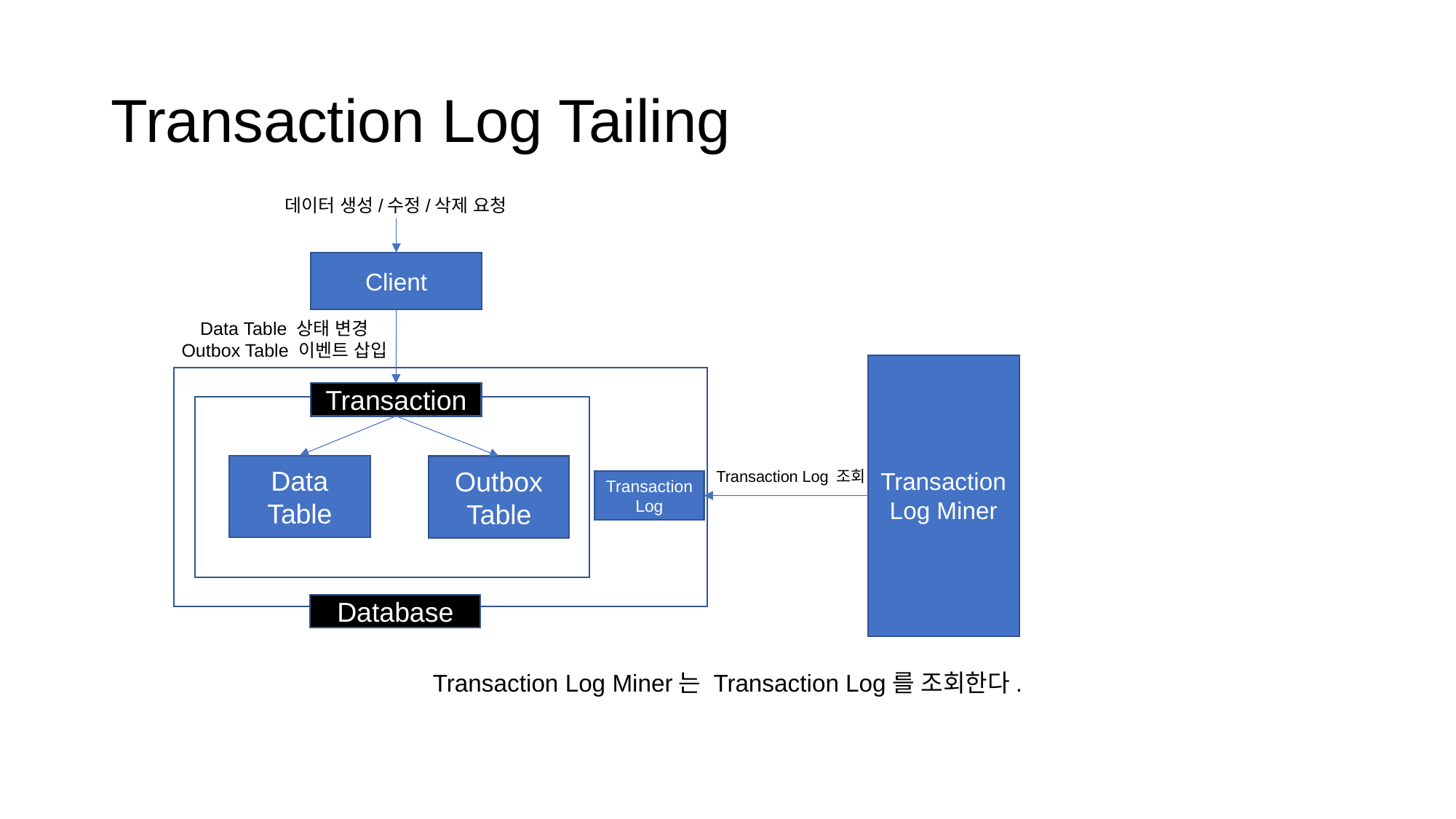

# Transaction Log Tailing
데이터 생성/수정/삭제 요청
Client
Data Table 상태 변경
Outbox Table 이벤트 삽입
Transaction
Log Miner

Transaction

Data Table
Outbox Table
Transaction Log 조회
Transaction
Log
Database
Transaction Log Miner는 Transaction Log를 조회한다.